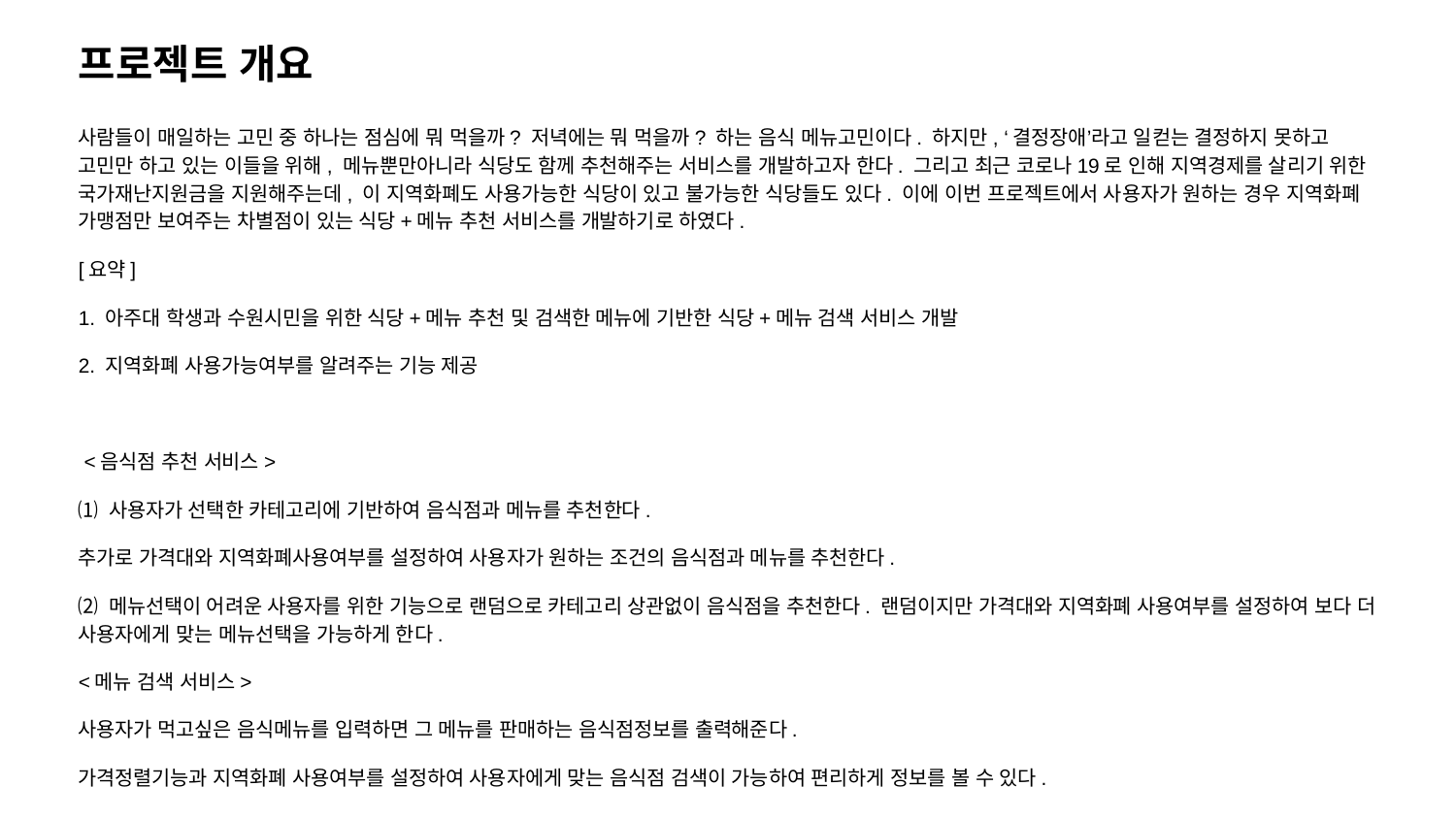

프로젝트 개요

사람들이 매일하는 고민 중 하나는 점심에 뭐 먹을까? 저녁에는 뭐 먹을까? 하는 음식 메뉴고민이다. 하지만, ‘결정장애’라고 일컫는 결정하지 못하고 고민만 하고 있는 이들을 위해, 메뉴뿐만아니라 식당도 함께 추천해주는 서비스를 개발하고자 한다. 그리고 최근 코로나19로 인해 지역경제를 살리기 위한 국가재난지원금을 지원해주는데, 이 지역화폐도 사용가능한 식당이 있고 불가능한 식당들도 있다. 이에 이번 프로젝트에서 사용자가 원하는 경우 지역화폐 가맹점만 보여주는 차별점이 있는 식당+메뉴 추천 서비스를 개발하기로 하였다.
[요약]
1. 아주대 학생과 수원시민을 위한 식당+메뉴 추천 및 검색한 메뉴에 기반한 식당+메뉴 검색 서비스 개발
2. 지역화폐 사용가능여부를 알려주는 기능 제공

 <음식점 추천 서비스>
⑴ 사용자가 선택한 카테고리에 기반하여 음식점과 메뉴를 추천한다.
추가로 가격대와 지역화폐사용여부를 설정하여 사용자가 원하는 조건의 음식점과 메뉴를 추천한다.
⑵ 메뉴선택이 어려운 사용자를 위한 기능으로 랜덤으로 카테고리 상관없이 음식점을 추천한다. 랜덤이지만 가격대와 지역화폐 사용여부를 설정하여 보다 더 사용자에게 맞는 메뉴선택을 가능하게 한다.
<메뉴 검색 서비스>
사용자가 먹고싶은 음식메뉴를 입력하면 그 메뉴를 판매하는 음식점정보를 출력해준다.
가격정렬기능과 지역화폐 사용여부를 설정하여 사용자에게 맞는 음식점 검색이 가능하여 편리하게 정보를 볼 수 있다.